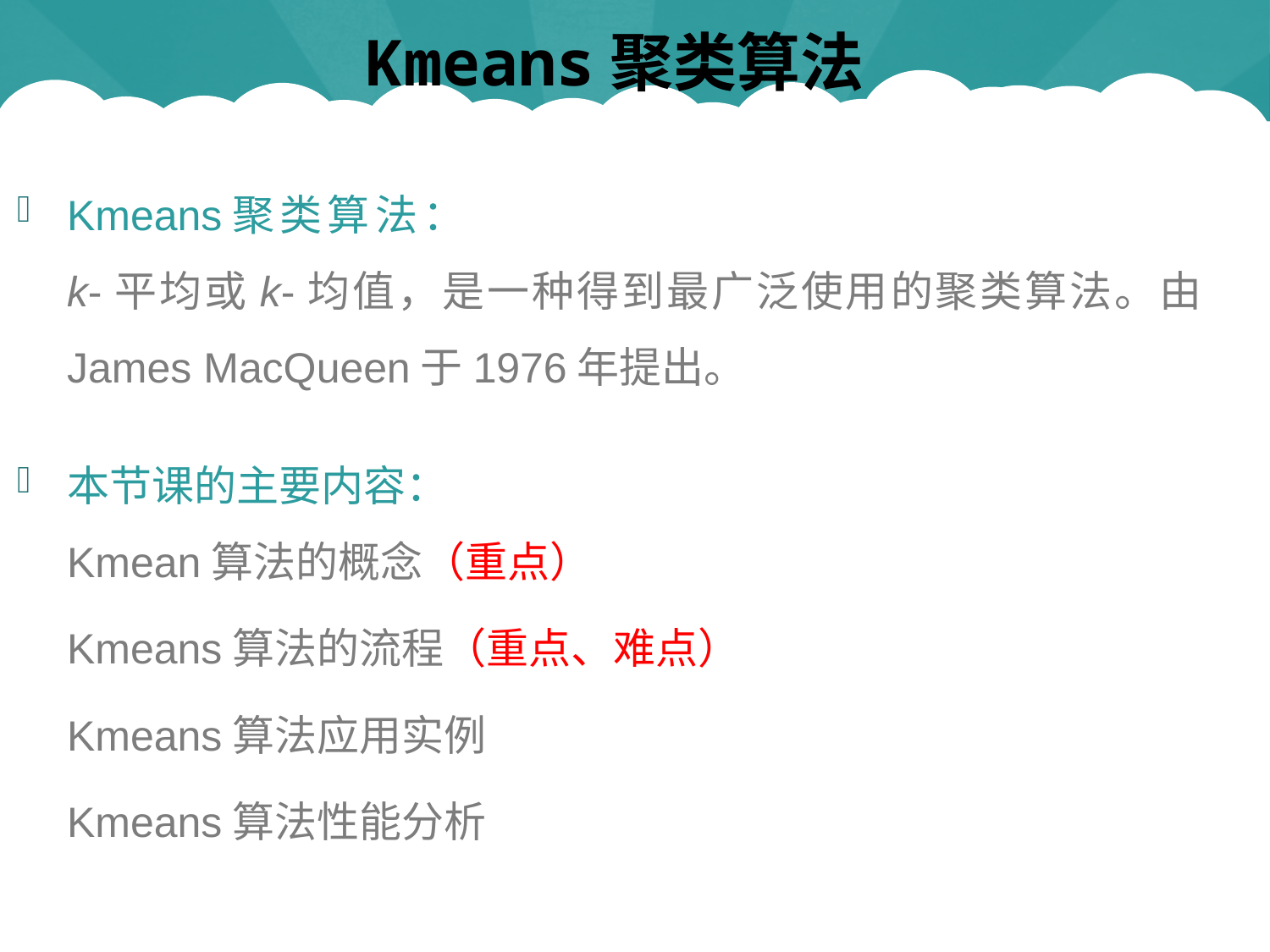

# Kmeans聚类算法
Kmeans聚类算法：
k-平均或k-均值，是一种得到最广泛使用的聚类算法。由James MacQueen于1976年提出。
本节课的主要内容：
Kmean算法的概念（重点）
Kmeans算法的流程（重点、难点）
Kmeans算法应用实例
Kmeans算法性能分析